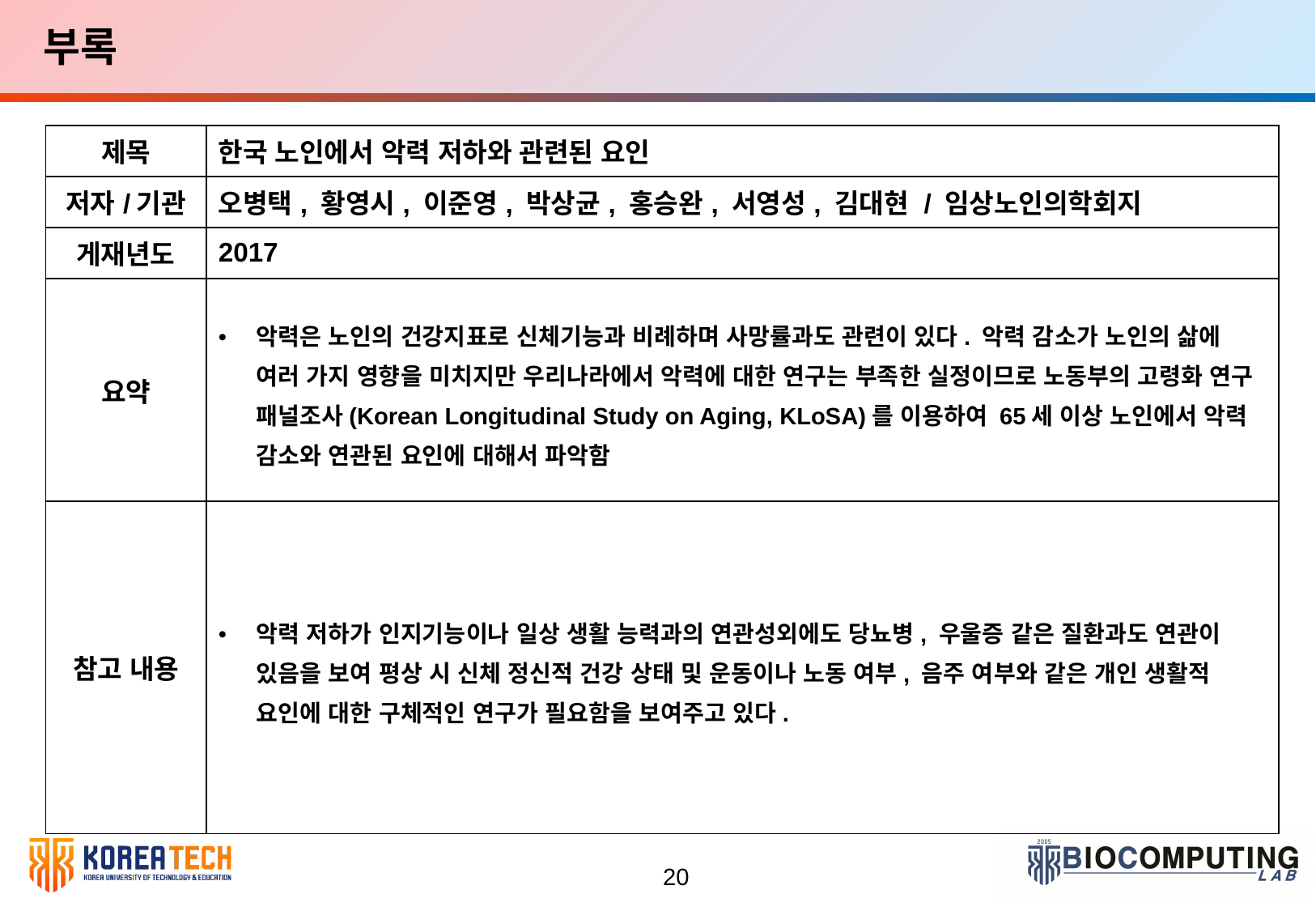

부록
6. 연구 일정

| 제목 | 한국 노인에서 악력 저하와 관련된 요인 |
| --- | --- |
| 저자/기관 | 오병택, 황영시, 이준영, 박상균, 홍승완, 서영성, 김대현 / 임상노인의학회지 |
| 게재년도 | 2017 |
| 요약 | 악력은 노인의 건강지표로 신체기능과 비례하며 사망률과도 관련이 있다. 악력 감소가 노인의 삶에 여러 가지 영향을 미치지만 우리나라에서 악력에 대한 연구는 부족한 실정이므로 노동부의 고령화 연구 패널조사(Korean Longitudinal Study on Aging, KLoSA)를 이용하여 65세 이상 노인에서 악력 감소와 연관된 요인에 대해서 파악함 |
| 참고 내용 | 악력 저하가 인지기능이나 일상 생활 능력과의 연관성외에도 당뇨병, 우울증 같은 질환과도 연관이 있음을 보여 평상 시 신체 정신적 건강 상태 및 운동이나 노동 여부, 음주 여부와 같은 개인 생활적 요인에 대한 구체적인 연구가 필요함을 보여주고 있다. |
20